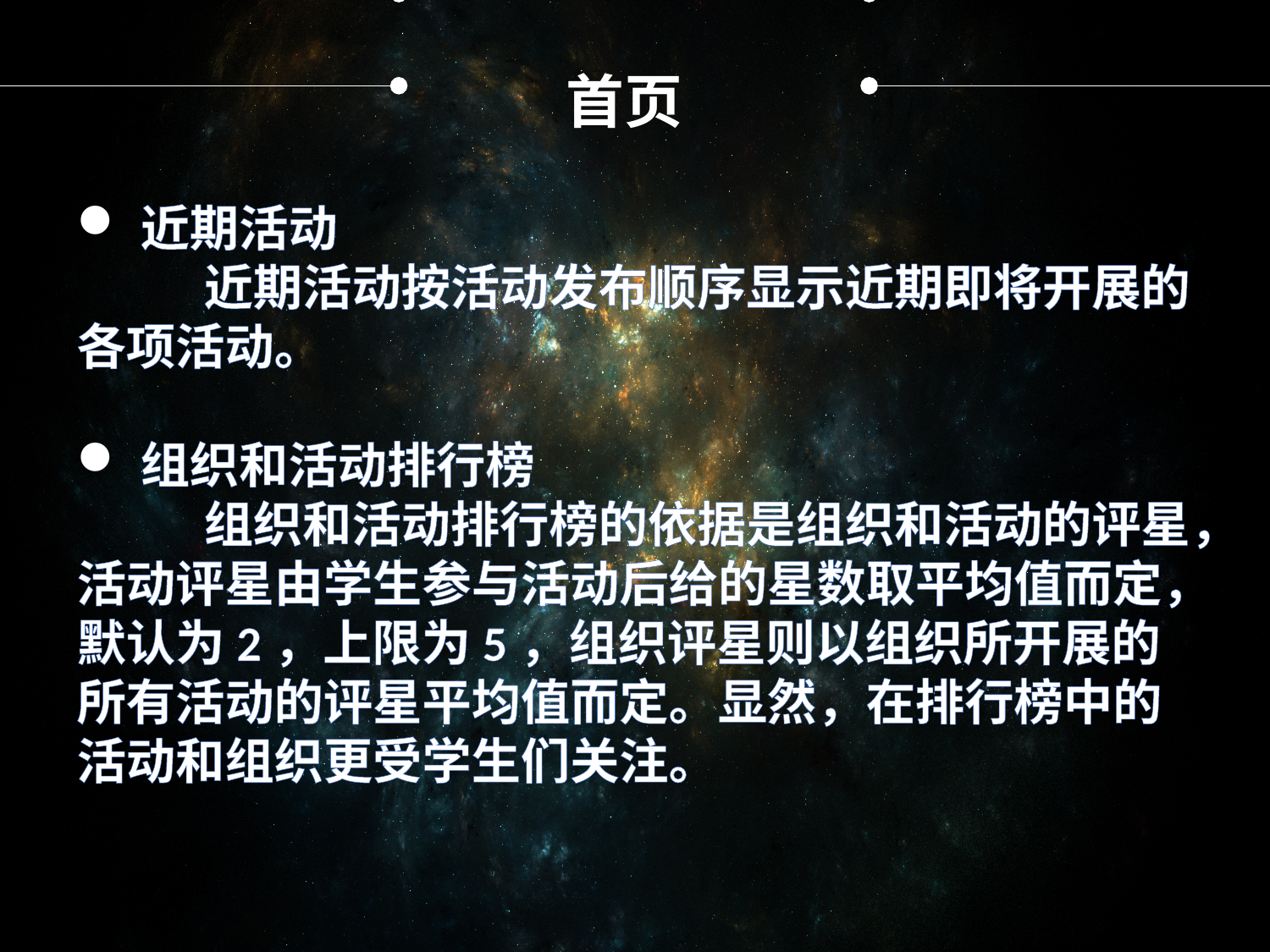

首页
近期活动
	近期活动按活动发布顺序显示近期即将开展的各项活动。

组织和活动排行榜
	组织和活动排行榜的依据是组织和活动的评星，活动评星由学生参与活动后给的星数取平均值而定，默认为2，上限为5，组织评星则以组织所开展的所有活动的评星平均值而定。显然，在排行榜中的活动和组织更受学生们关注。